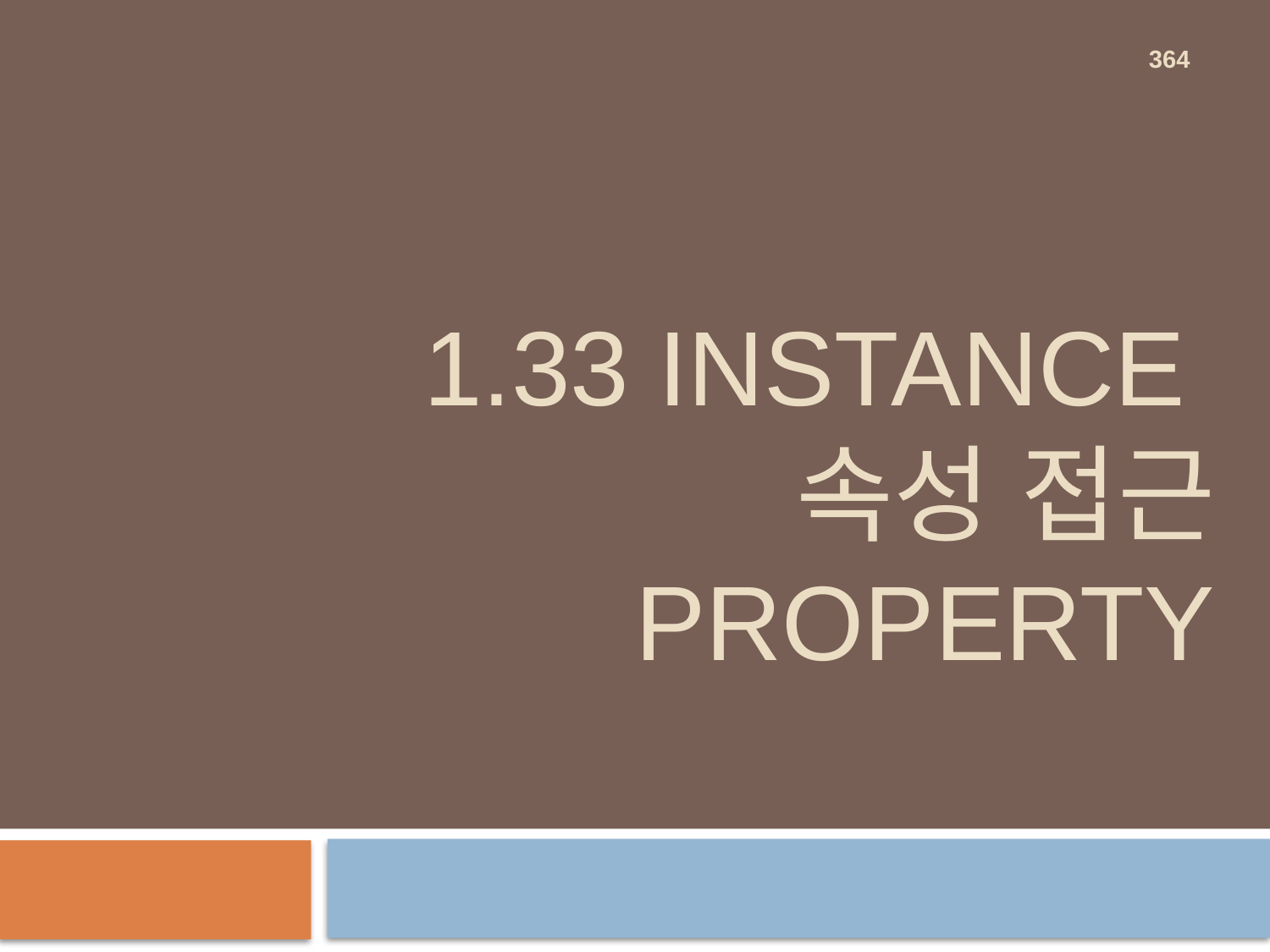

364
# 1.33 instance 속성 접근 property